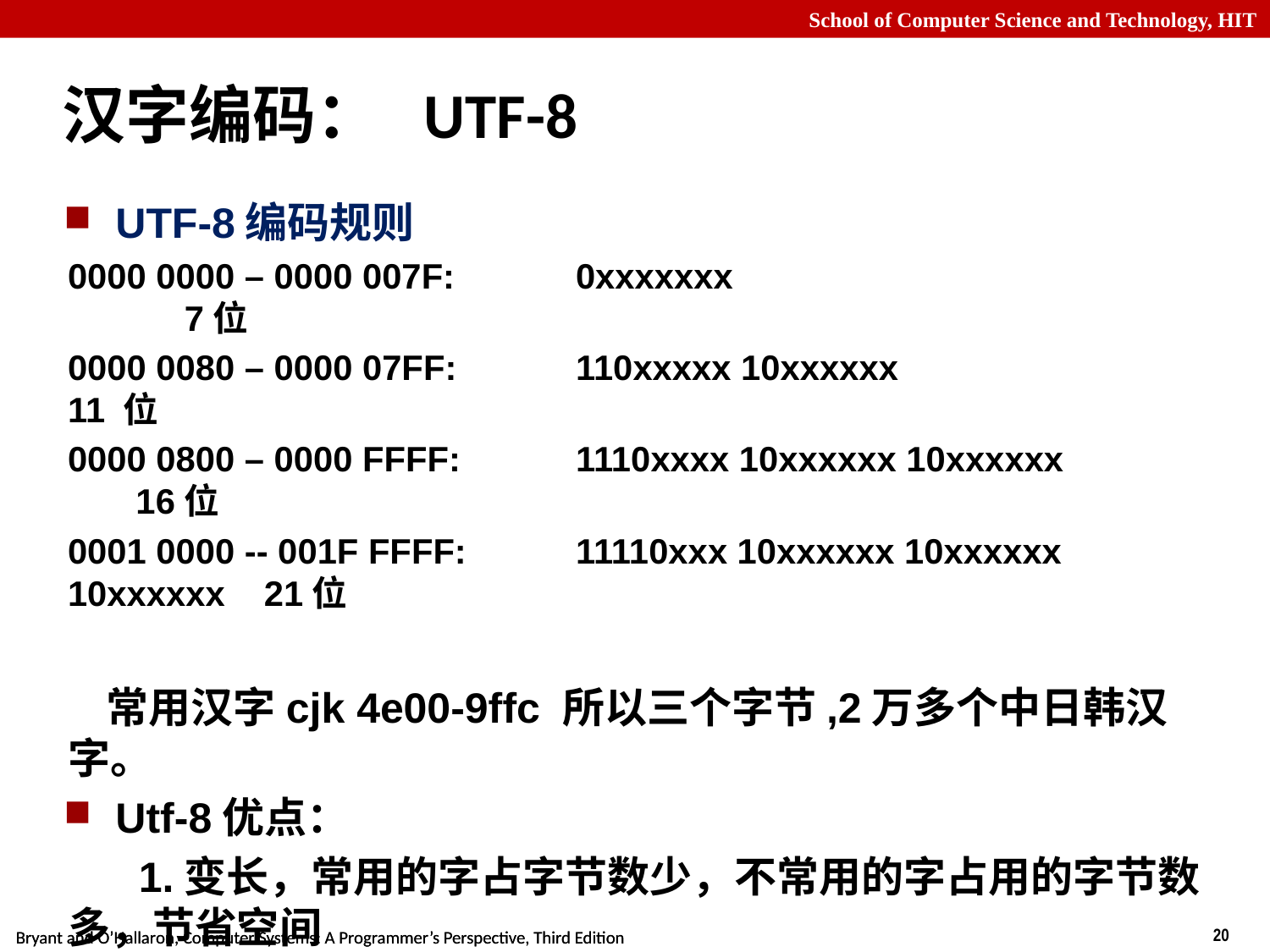

# 汉字编码：  UTF-8
UTF-8编码规则
0000 0000 – 0000 007F: 	0xxxxxxx                                                             7位
0000 0080 – 0000 07FF: 	110xxxxx 10xxxxxx		           11 位
0000 0800 – 0000 FFFF: 	1110xxxx 10xxxxxx 10xxxxxx                      16位
0001 0000 -- 001F FFFF: 	11110xxx 10xxxxxx 10xxxxxx 10xxxxxx    21位

   常用汉字cjk 4e00-9ffc 所以三个字节,2万多个中日韩汉字。
Utf-8优点：
      1.变长，常用的字占字节数少，不常用的字占用的字节数多，节省空间
      2.任意字节能归到一个unicode字符，10开始往前归
微软2020后全面拥抱utf-8，记事本、VS2021、win11缺省